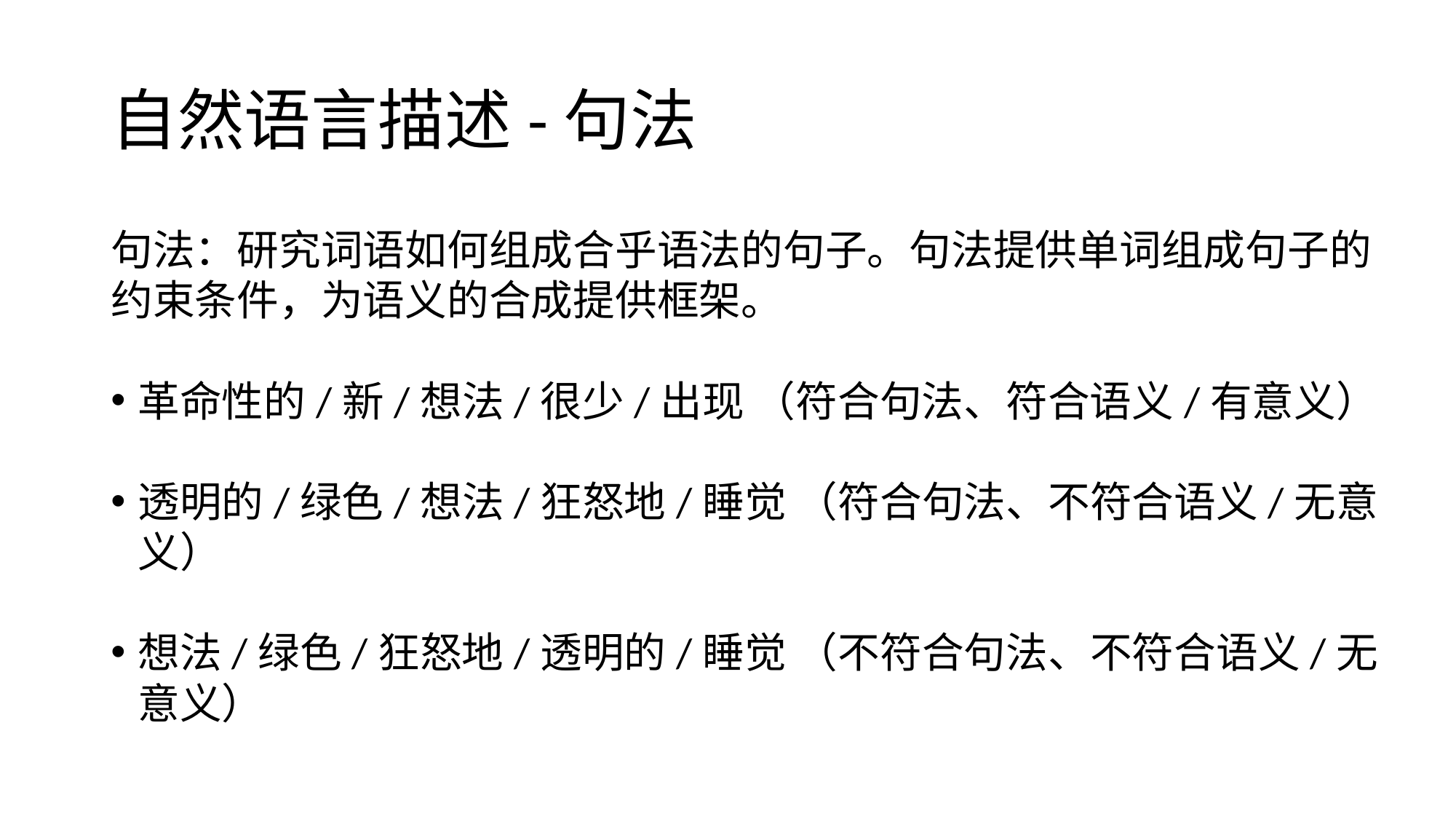

# 自然语言描述-句法
句法：研究词语如何组成合乎语法的句子。句法提供单词组成句子的约束条件，为语义的合成提供框架。

革命性的/新/想法/很少/出现 （符合句法、符合语义/有意义）

透明的/绿色/想法/狂怒地/睡觉 （符合句法、不符合语义/无意义）

想法/绿色/狂怒地/透明的/睡觉 （不符合句法、不符合语义/无意义）